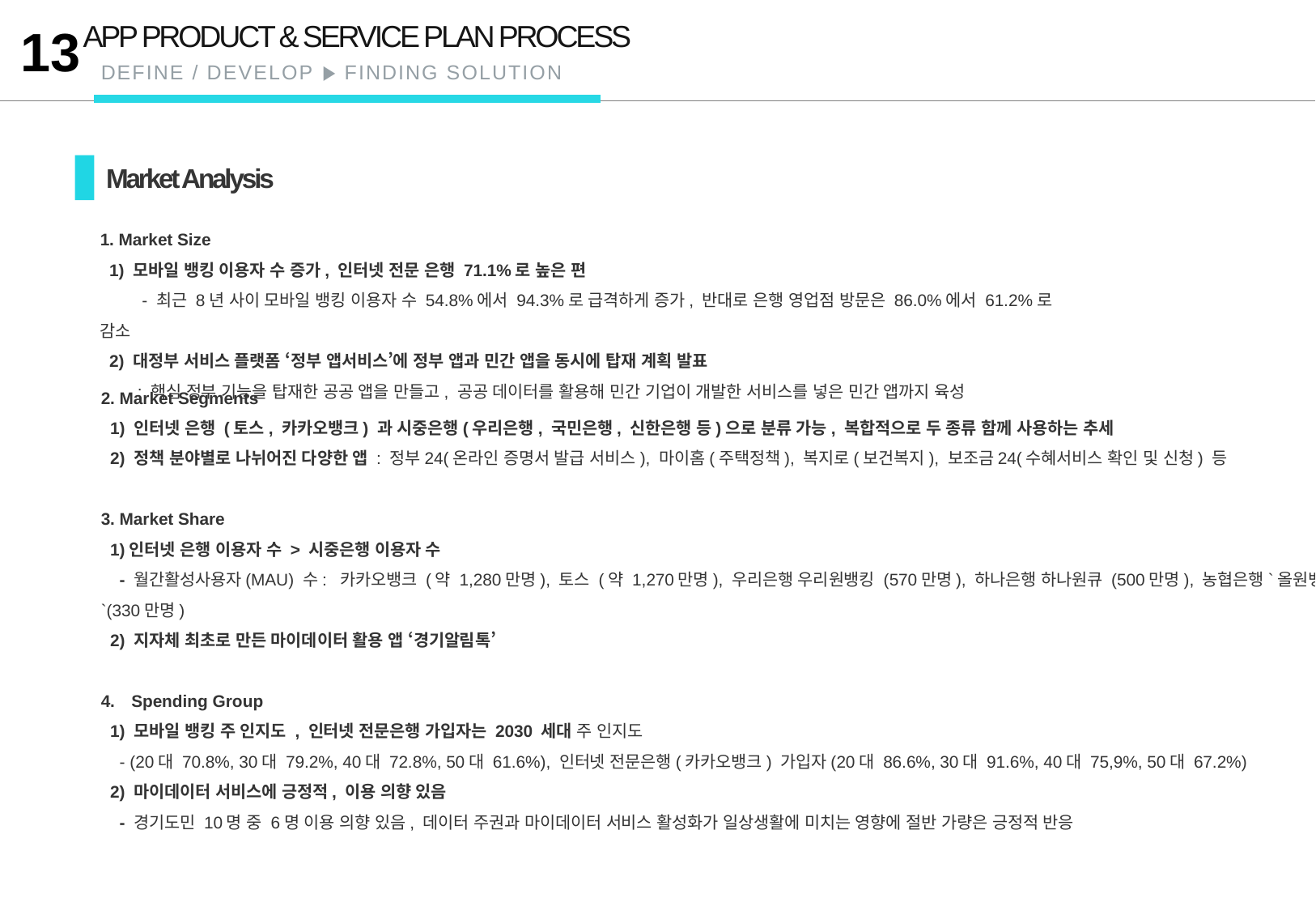

APP PRODUCT & SERVICE PLAN PROCESS
13
DEFINE / DEVELOP ▶ FINDING SOLUTION
Market Analysis

1. Market Size
  1) 모바일 뱅킹 이용자 수 증가, 인터넷 전문 은행 71.1%로 높은 편
         - 최근 8년 사이 모바일 뱅킹 이용자 수 54.8%에서 94.3%로 급격하게 증가, 반대로 은행 영업점 방문은 86.0%에서 61.2%로 감소
  2) 대정부 서비스 플랫폼 ‘정부 앱서비스’에 정부 앱과 민간 앱을 동시에 탑재 계획 발표
        : 핵심 정부 기능을 탑재한 공공 앱을 만들고, 공공 데이터를 활용해 민간 기업이 개발한 서비스를 넣은 민간 앱까지 육성
내용 입력

2. Market Segments
  1) 인터넷 은행 (토스, 카카오뱅크) 과 시중은행(우리은행, 국민은행, 신한은행 등)으로 분류 가능, 복합적으로 두 종류 함께 사용하는 추세
  2) 정책 분야별로 나뉘어진 다양한 앱 : 정부24(온라인 증명서 발급 서비스), 마이홈(주택정책), 복지로(보건복지), 보조금24(수혜서비스 확인 및 신청) 등
3. Market Share
  1)인터넷 은행 이용자 수 > 시중은행 이용자 수
    - 월간활성사용자(MAU) 수:  카카오뱅크 (약 1,280만명), 토스 (약 1,270만명), 우리은행 우리원뱅킹 (570만명), 하나은행 하나원큐 (500만명), 농협은행`올원뱅크`(330만명)
  2) 지자체 최초로 만든 마이데이터 활용 앱 ‘경기알림톡’

Spending Group
  1) 모바일 뱅킹 주 인지도 , 인터넷 전문은행 가입자는 2030 세대 주 인지도
    - (20대 70.8%, 30대 79.2%, 40대 72.8%, 50대 61.6%), 인터넷 전문은행(카카오뱅크) 가입자(20대 86.6%, 30대 91.6%, 40대 75,9%, 50대 67.2%)
  2) 마이데이터 서비스에 긍정적, 이용 의향 있음
    - 경기도민 10명 중 6명 이용 의향 있음, 데이터 주권과 마이데이터 서비스 활성화가 일상생활에 미치는 영향에 절반 가량은 긍정적 반응